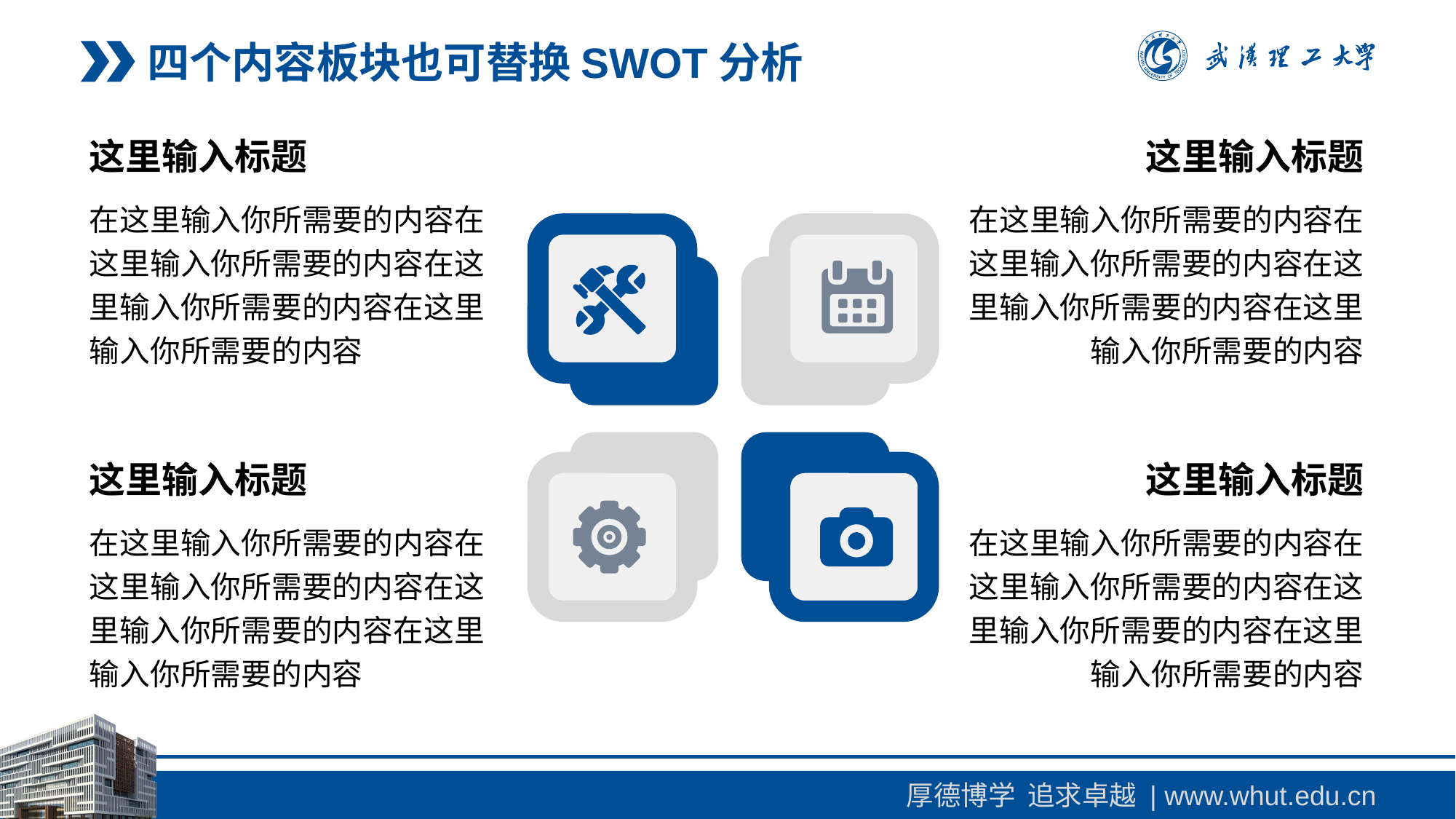

四个内容板块也可替换SWOT分析
这里输入标题
这里输入标题
在这里输入你所需要的内容在这里输入你所需要的内容在这里输入你所需要的内容在这里输入你所需要的内容
在这里输入你所需要的内容在这里输入你所需要的内容在这里输入你所需要的内容在这里输入你所需要的内容

这里输入标题
这里输入标题

在这里输入你所需要的内容在这里输入你所需要的内容在这里输入你所需要的内容在这里输入你所需要的内容

在这里输入你所需要的内容在这里输入你所需要的内容在这里输入你所需要的内容在这里输入你所需要的内容